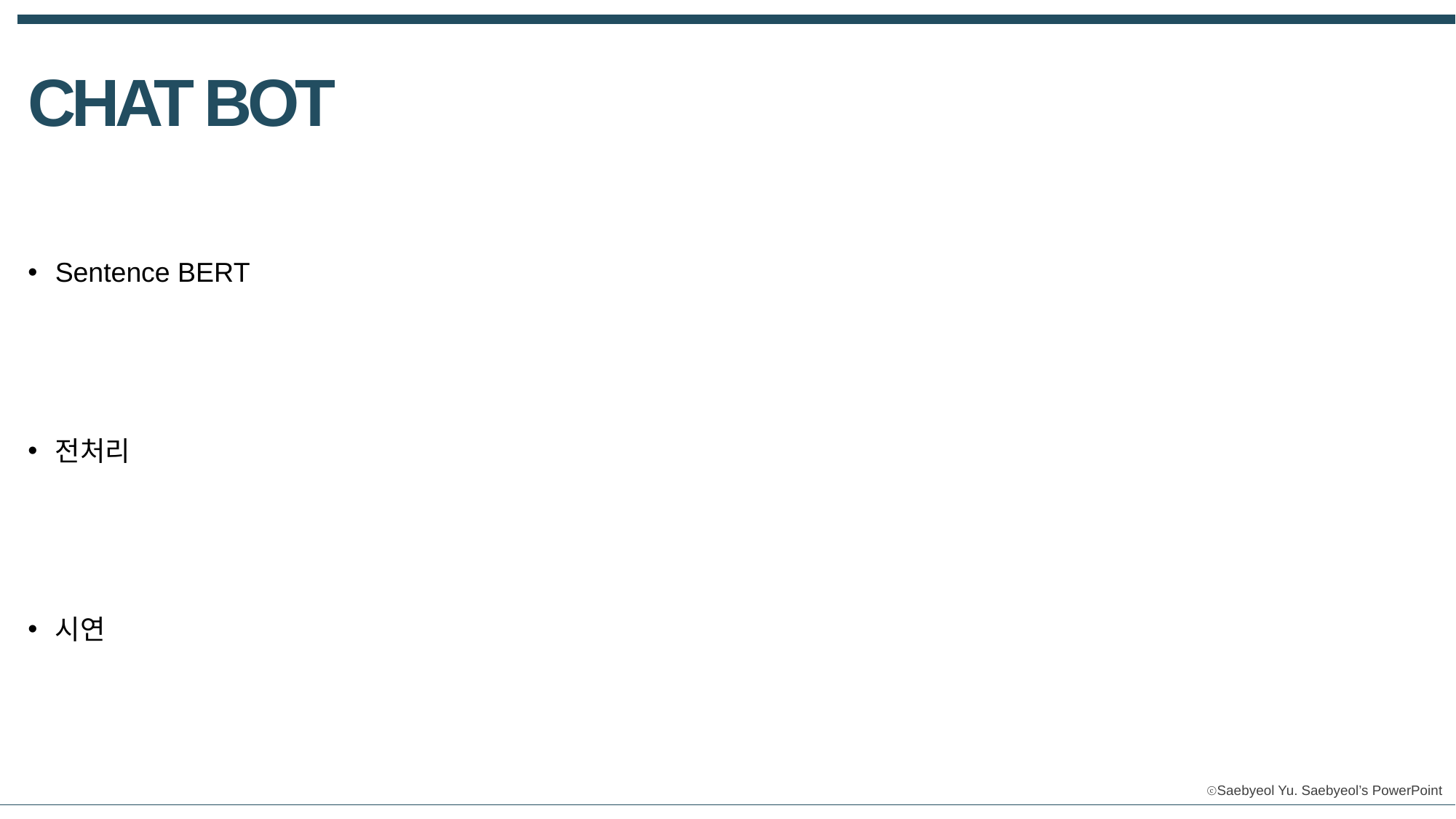

CHAT BOT
1, 내용을 입력하세요
Sentence BERT

전처리

시연
2, 내용을 입력하세요
3, 내용을 입력하세요